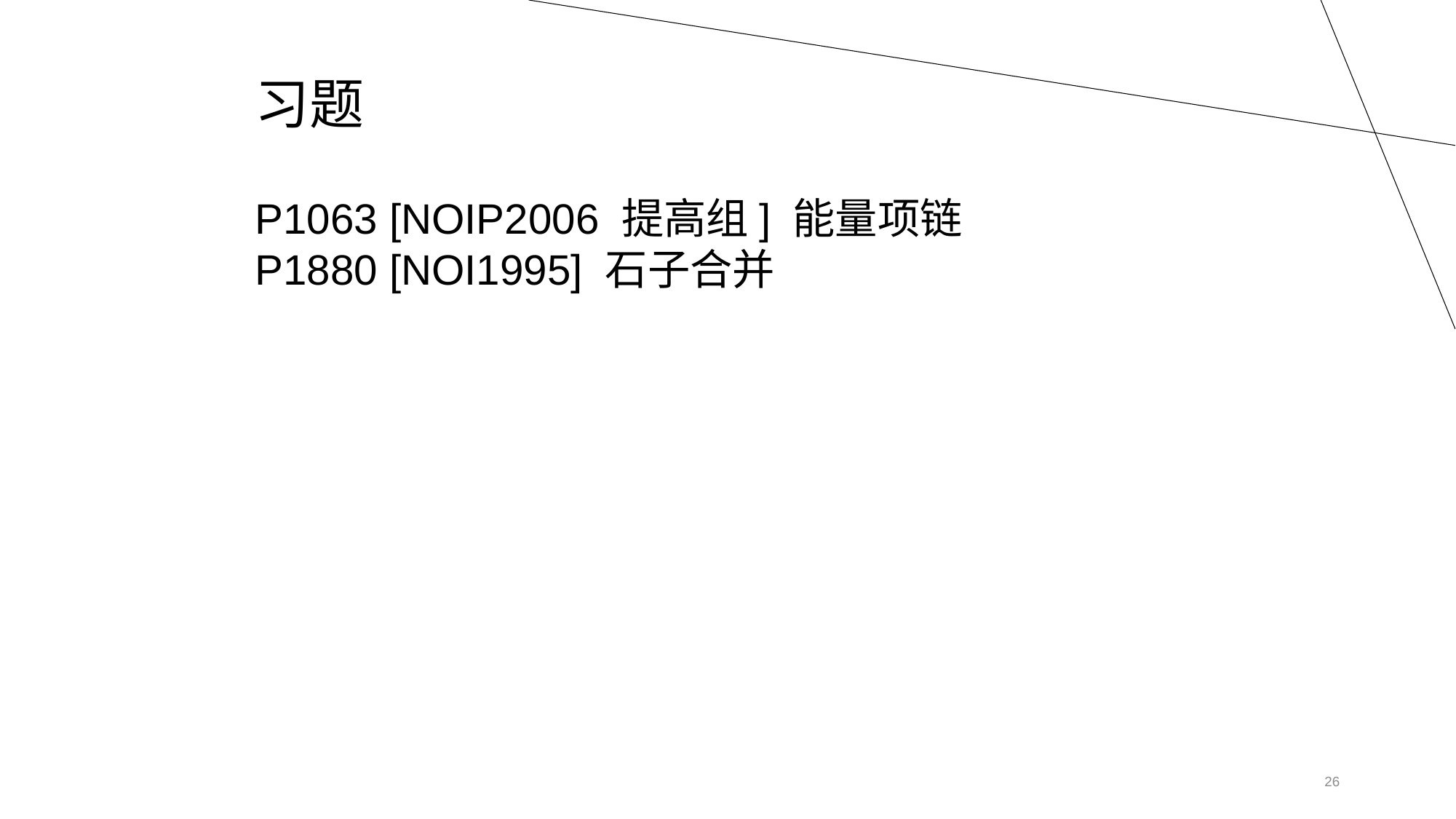

习题
P1063 [NOIP2006 提高组] 能量项链
P1880 [NOI1995] 石子合并
	                26